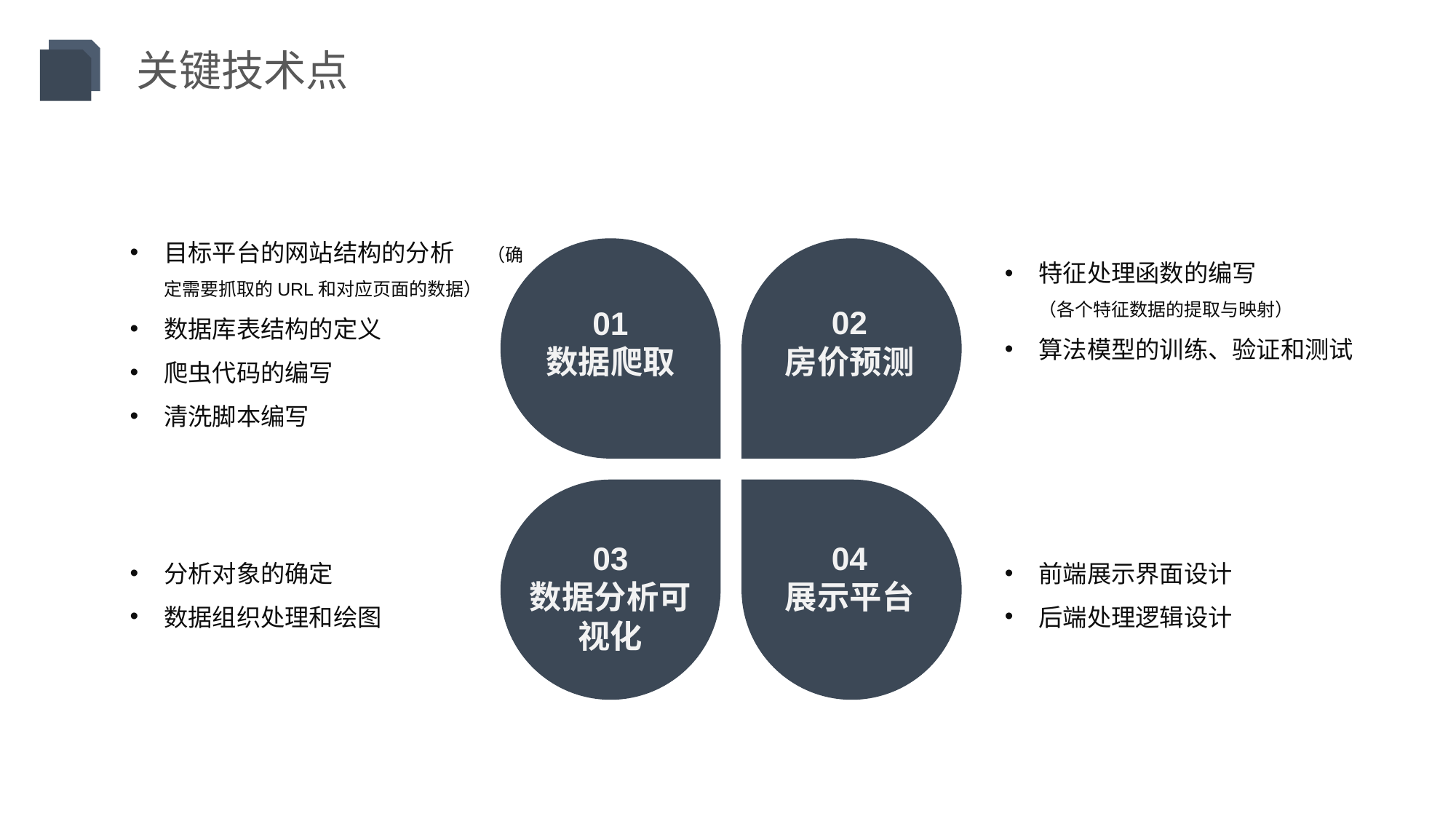

关键技术点

目标平台的网站结构的分析      （确定需要抓取的URL和对应页面的数据）
数据库表结构的定义
爬虫代码的编写
清洗脚本编写

01
数据爬取

02
房价预测
特征处理函数的编写                           （各个特征数据的提取与映射）
算法模型的训练、验证和测试

03
数据分析可视化

04
展示平台
前端展示界面设计
后端处理逻辑设计
分析对象的确定
数据组织处理和绘图